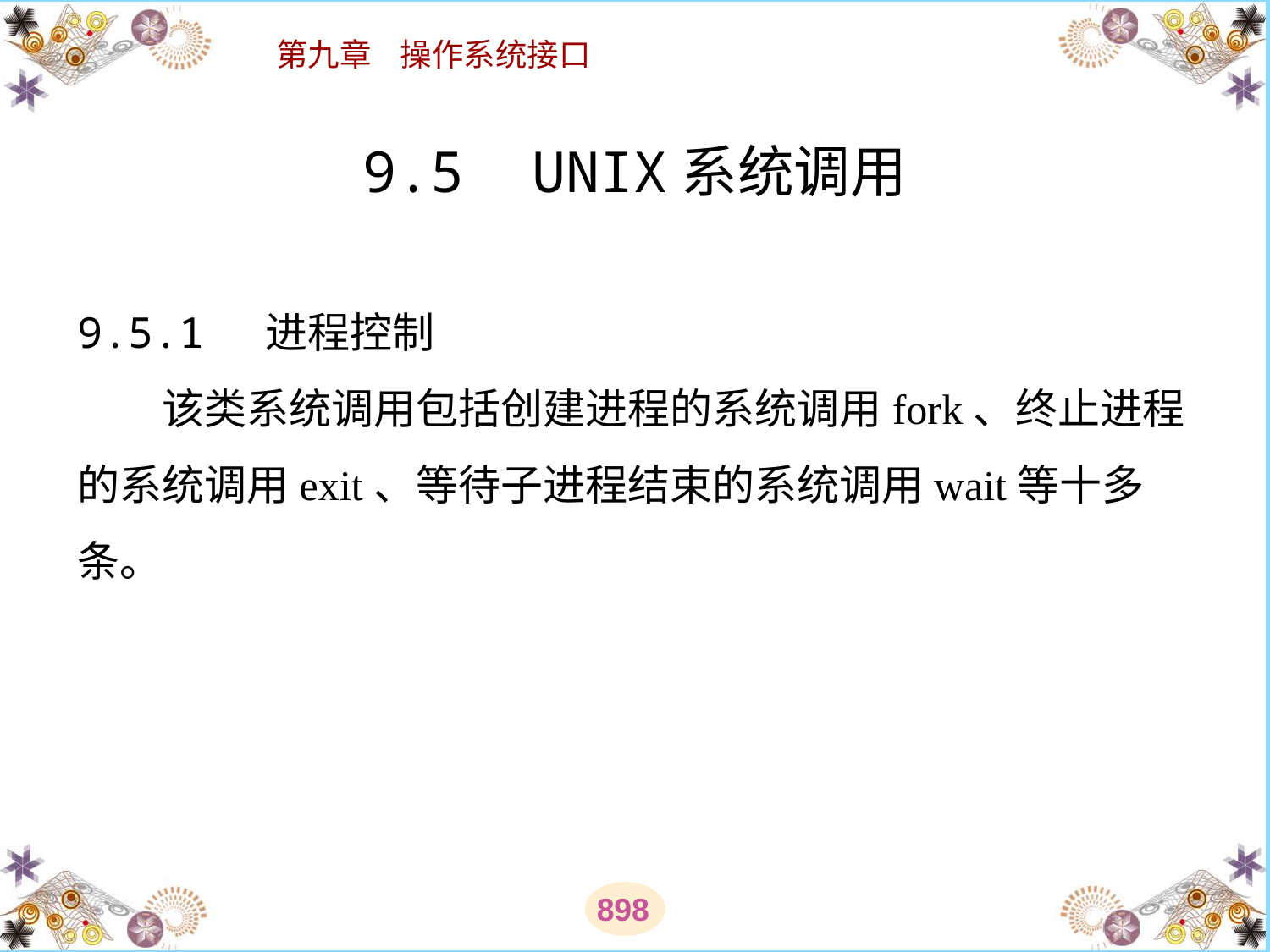

# 9.5  UNIX系统调用 9.5.1  进程控制 　　该类系统调用包括创建进程的系统调用fork、终止进程的系统调用exit、等待子进程结束的系统调用wait等十多条。